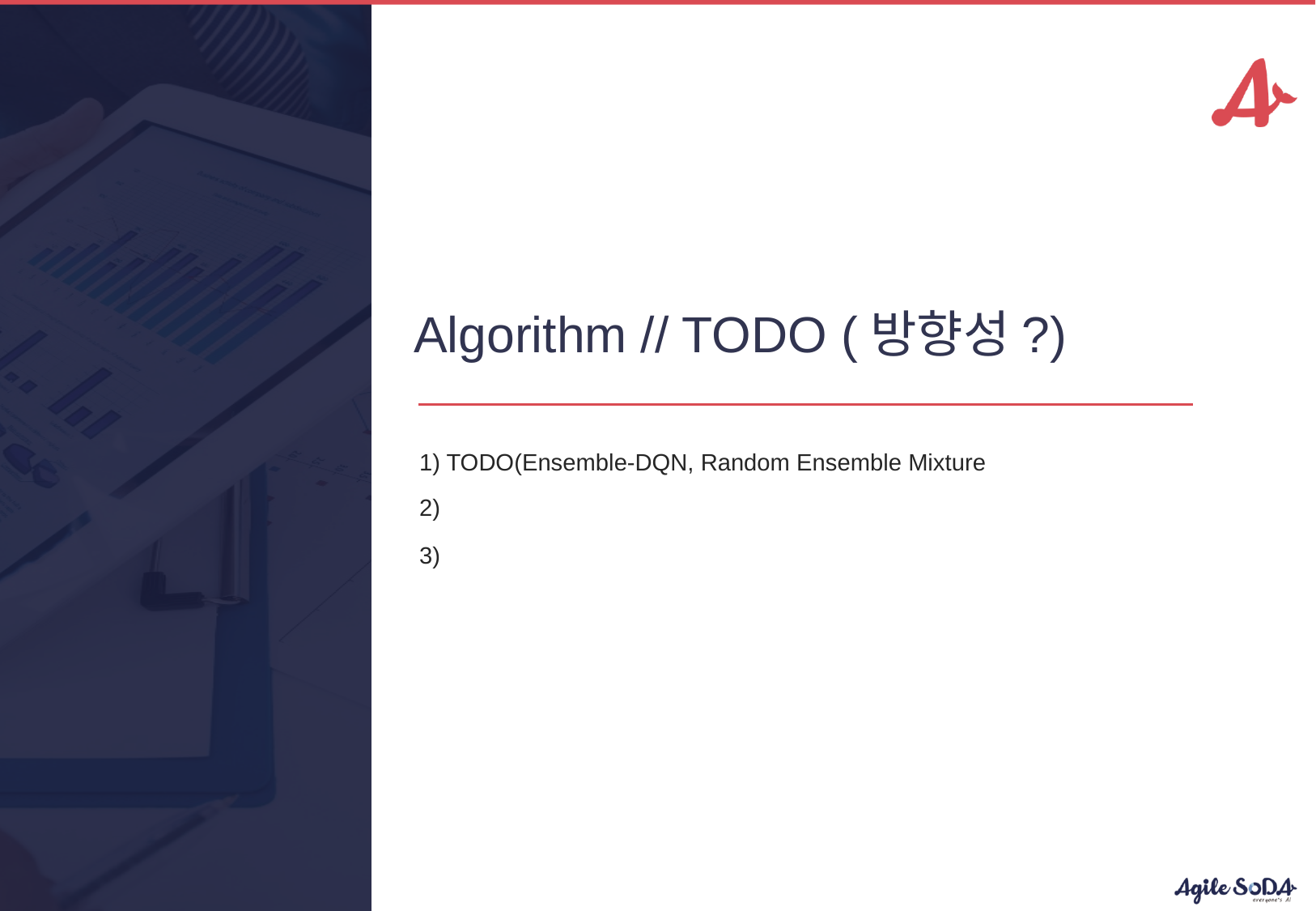

Algorithm // TODO (방향성?)
1) TODO(Ensemble-DQN, Random Ensemble Mixture
2)
3)